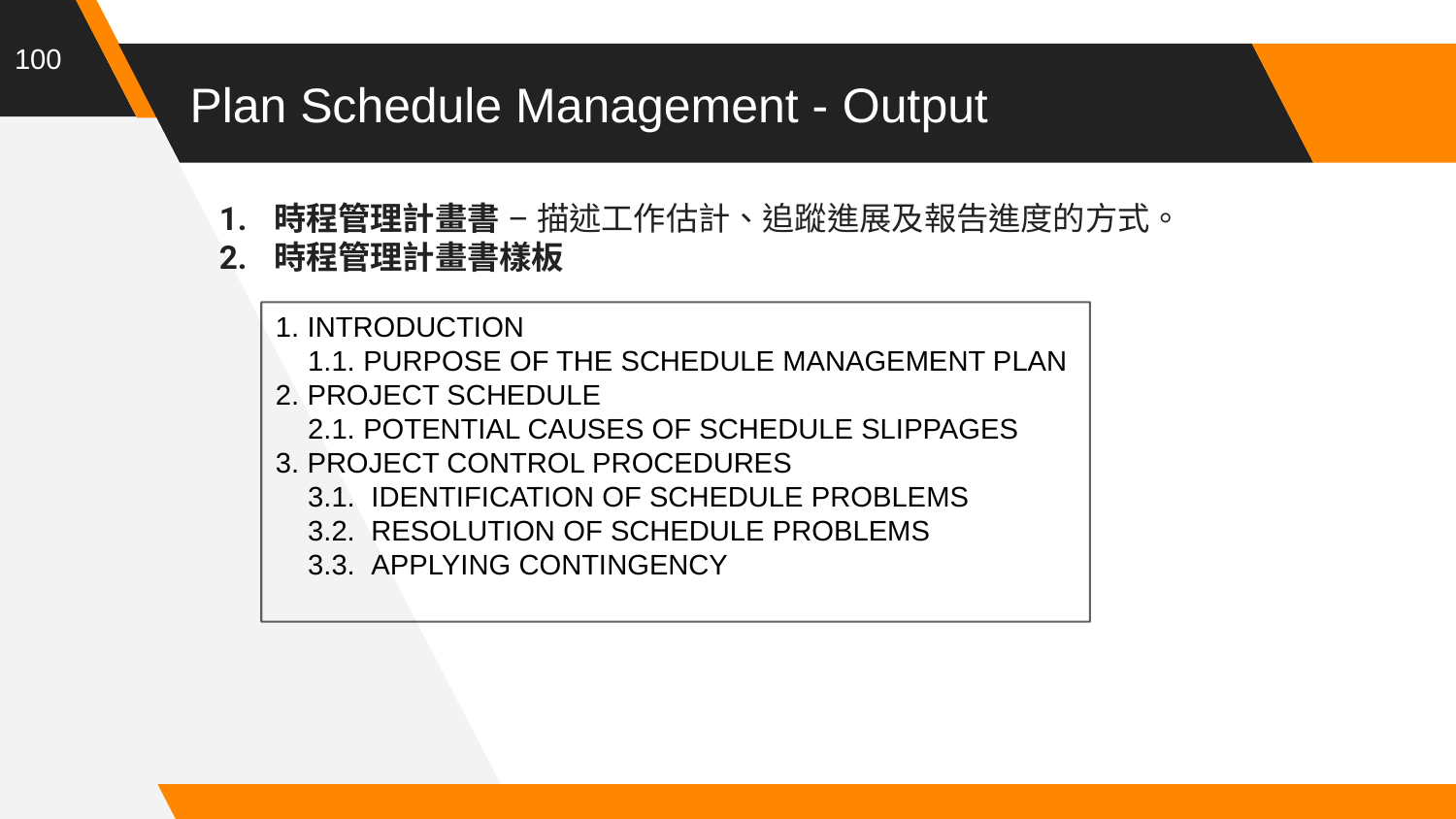

100
# Plan Schedule Management - Output
時程管理計畫書 – 描述工作估計、追蹤進展及報告進度的方式。
時程管理計畫書樣板
1. INTRODUCTION
    1.1. PURPOSE OF THE SCHEDULE MANAGEMENT PLAN
2. PROJECT SCHEDULE
    2.1. POTENTIAL CAUSES OF SCHEDULE SLIPPAGES
3. PROJECT CONTROL PROCEDURES
    3.1.  IDENTIFICATION OF SCHEDULE PROBLEMS
    3.2.  RESOLUTION OF SCHEDULE PROBLEMS
    3.3.  APPLYING CONTINGENCY